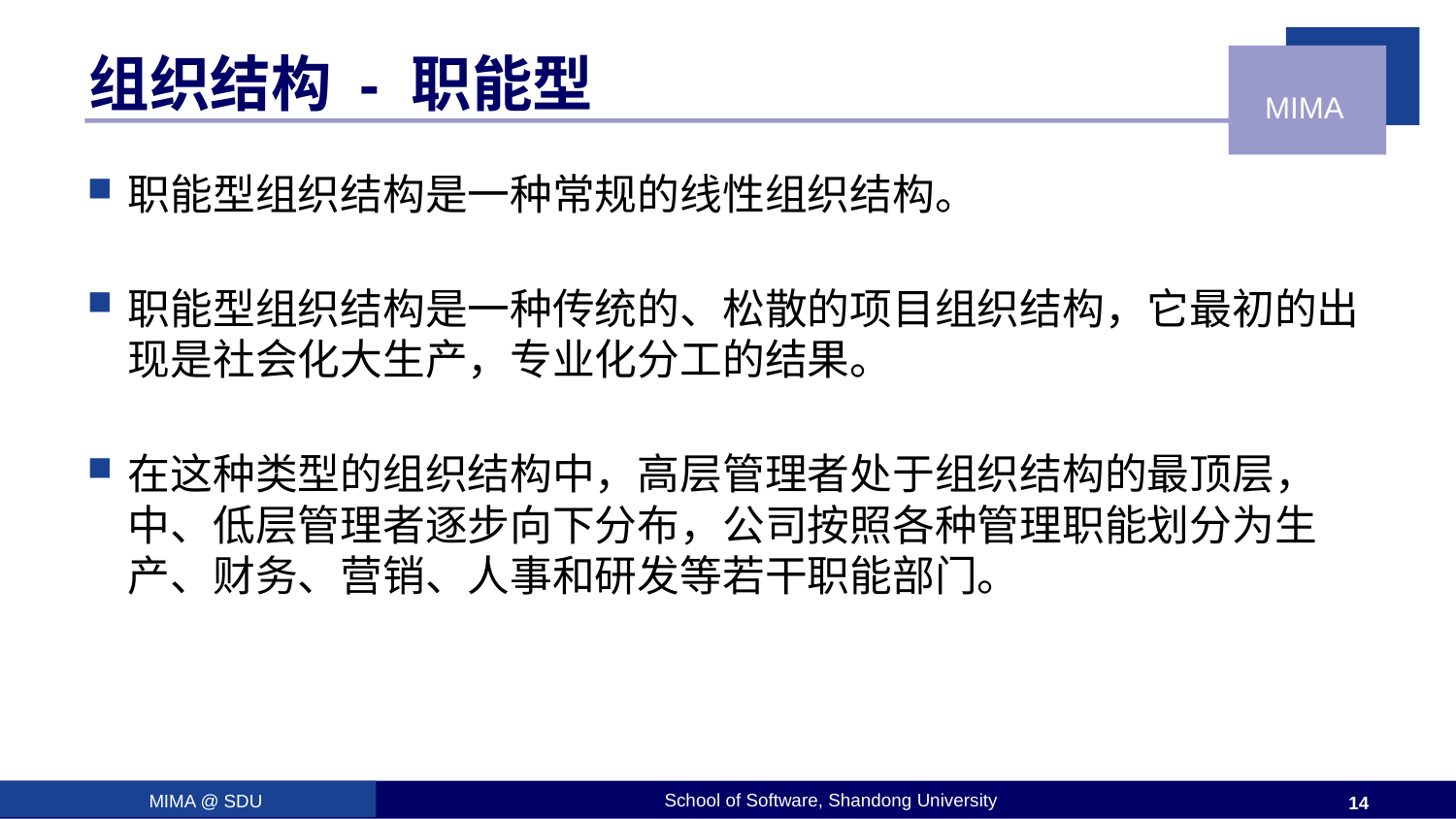

# 组织结构 - 职能型
职能型组织结构是一种常规的线性组织结构。

职能型组织结构是一种传统的、松散的项目组织结构，它最初的出现是社会化大生产，专业化分工的结果。

在这种类型的组织结构中，高层管理者处于组织结构的最顶层，中、低层管理者逐步向下分布，公司按照各种管理职能划分为生产、财务、营销、人事和研发等若干职能部门。